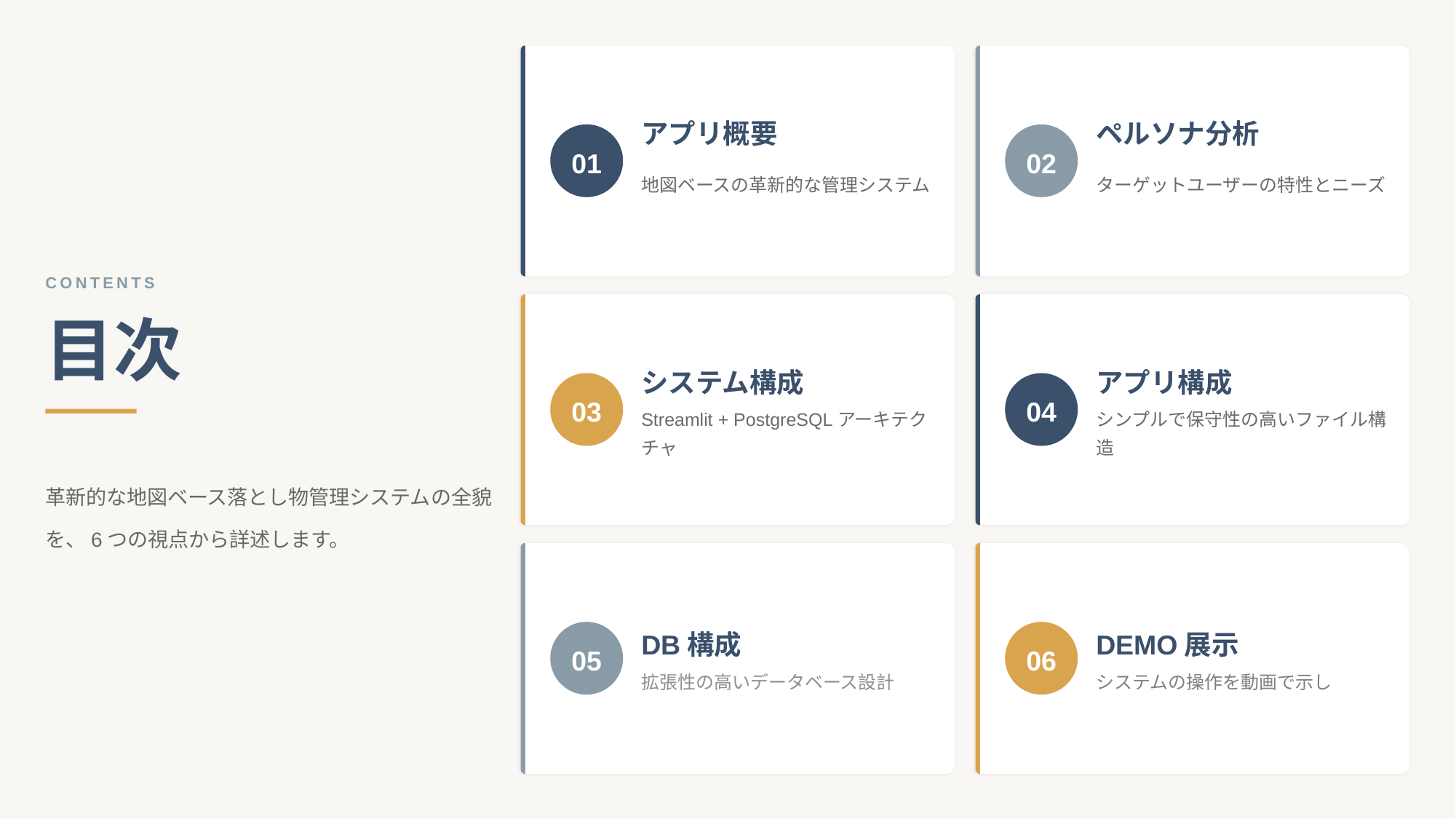

アプリ概要
ペルソナ分析
01

02

地図ベースの革新的な管理システム
ターゲットユーザーの特性とニーズ
CONTENTS

目次
システム構成
アプリ構成
03

04

Streamlit + PostgreSQLアーキテクチャ
シンプルで保守性の高いファイル構造

革新的な地図ベース落とし物管理システムの全貌を、6つの視点から詳述します。

05

06

DB構成
DEMO展示
拡張性の高いデータベース設計
システムの操作を動画で示し